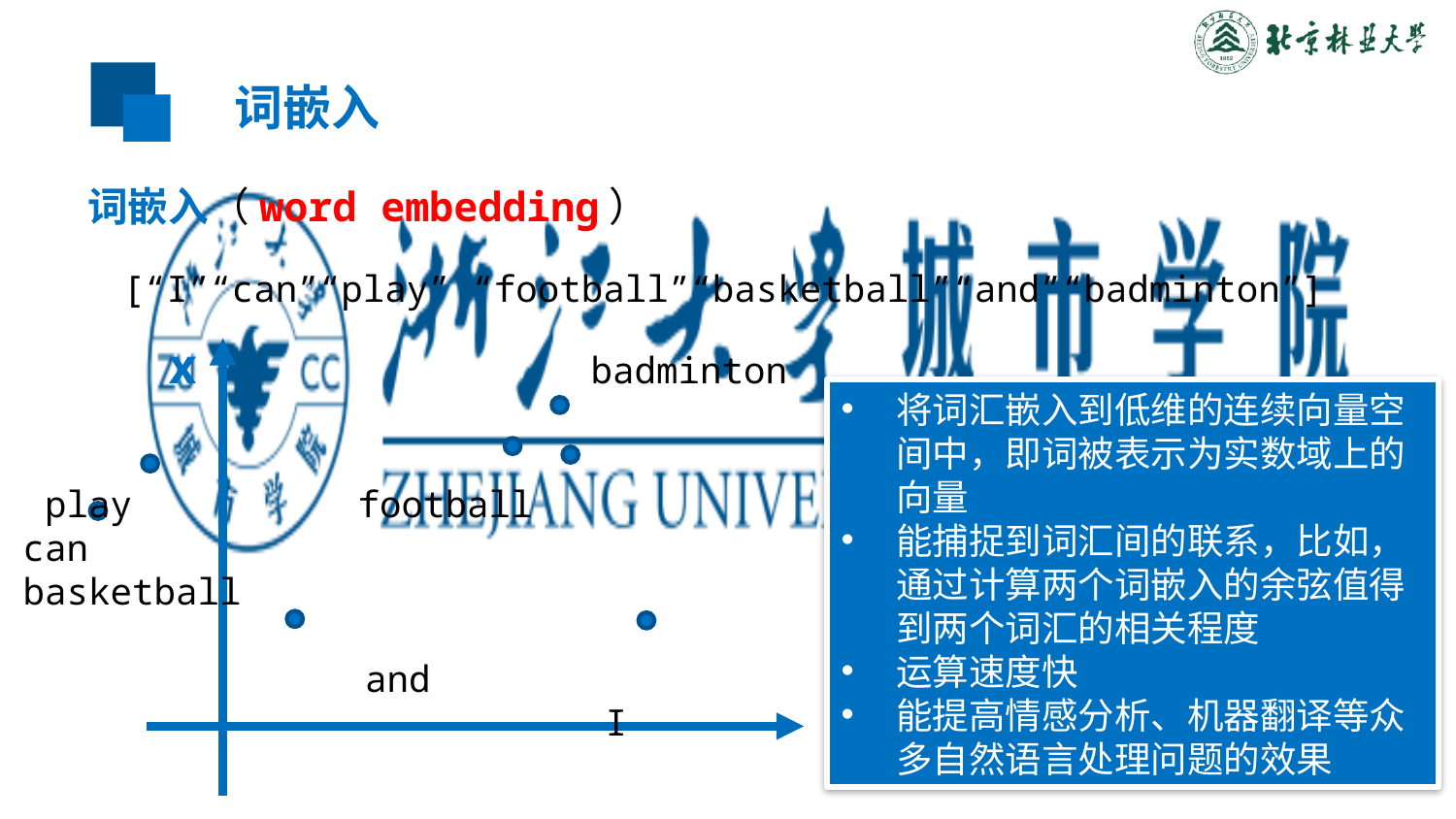

词嵌入
词嵌入（word embedding）

[“I”“can”“play” “football”“basketball”“and”“badminton”]
	x		      badminton

 play		  football
can				basketball

	         and
				I

					y

将词汇嵌入到低维的连续向量空间中，即词被表示为实数域上的向量
能捕捉到词汇间的联系，比如，通过计算两个词嵌入的余弦值得到两个词汇的相关程度
运算速度快
能提高情感分析、机器翻译等众多自然语言处理问题的效果
66